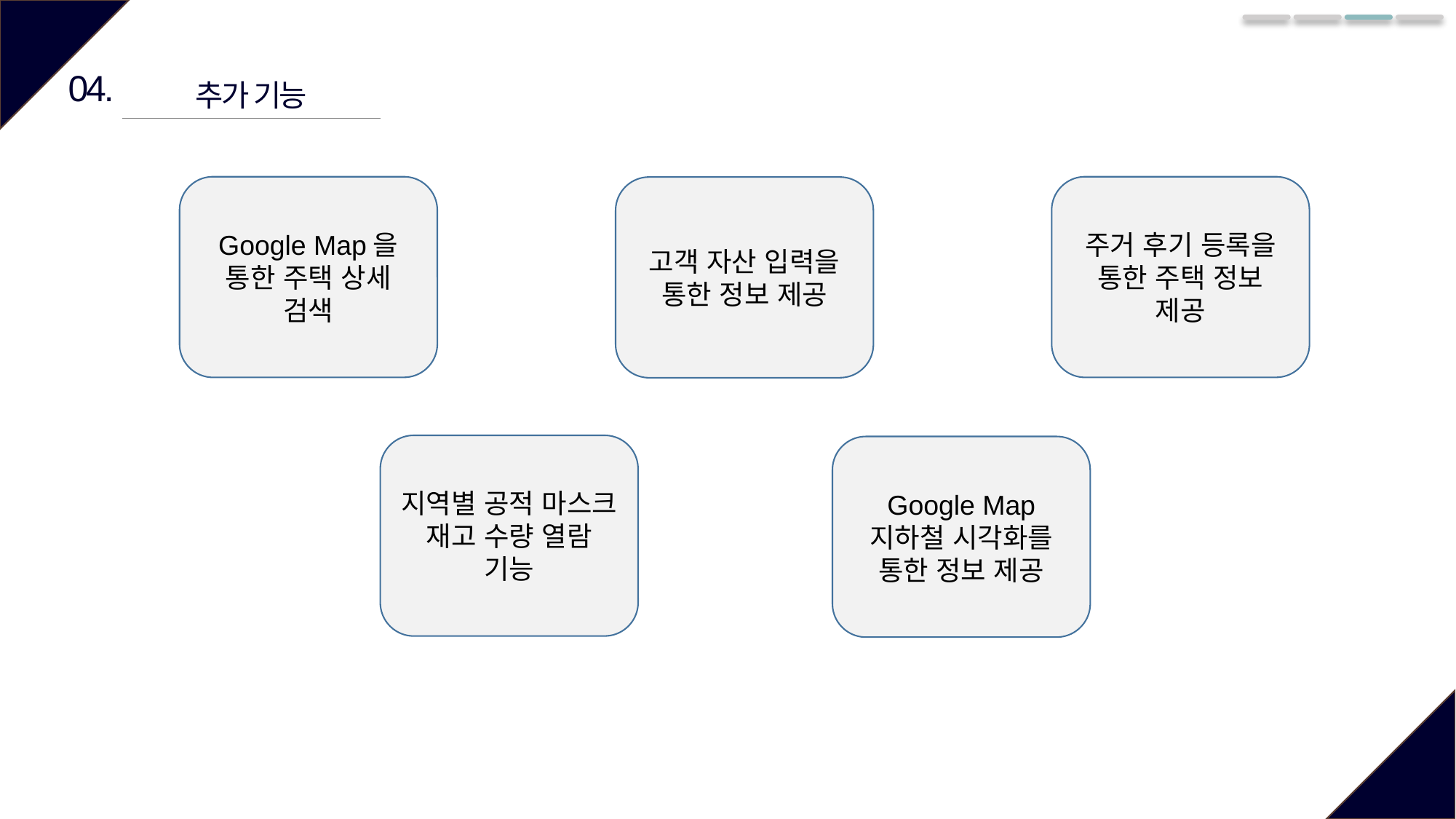

04.
추가 기능
주거 후기 등록을 통한 주택 정보 제공
Google Map을 통한 주택 상세 검색
고객 자산 입력을 통한 정보 제공
지역별 공적 마스크 재고 수량 열람 기능
Google Map 지하철 시각화를 통한 정보 제공